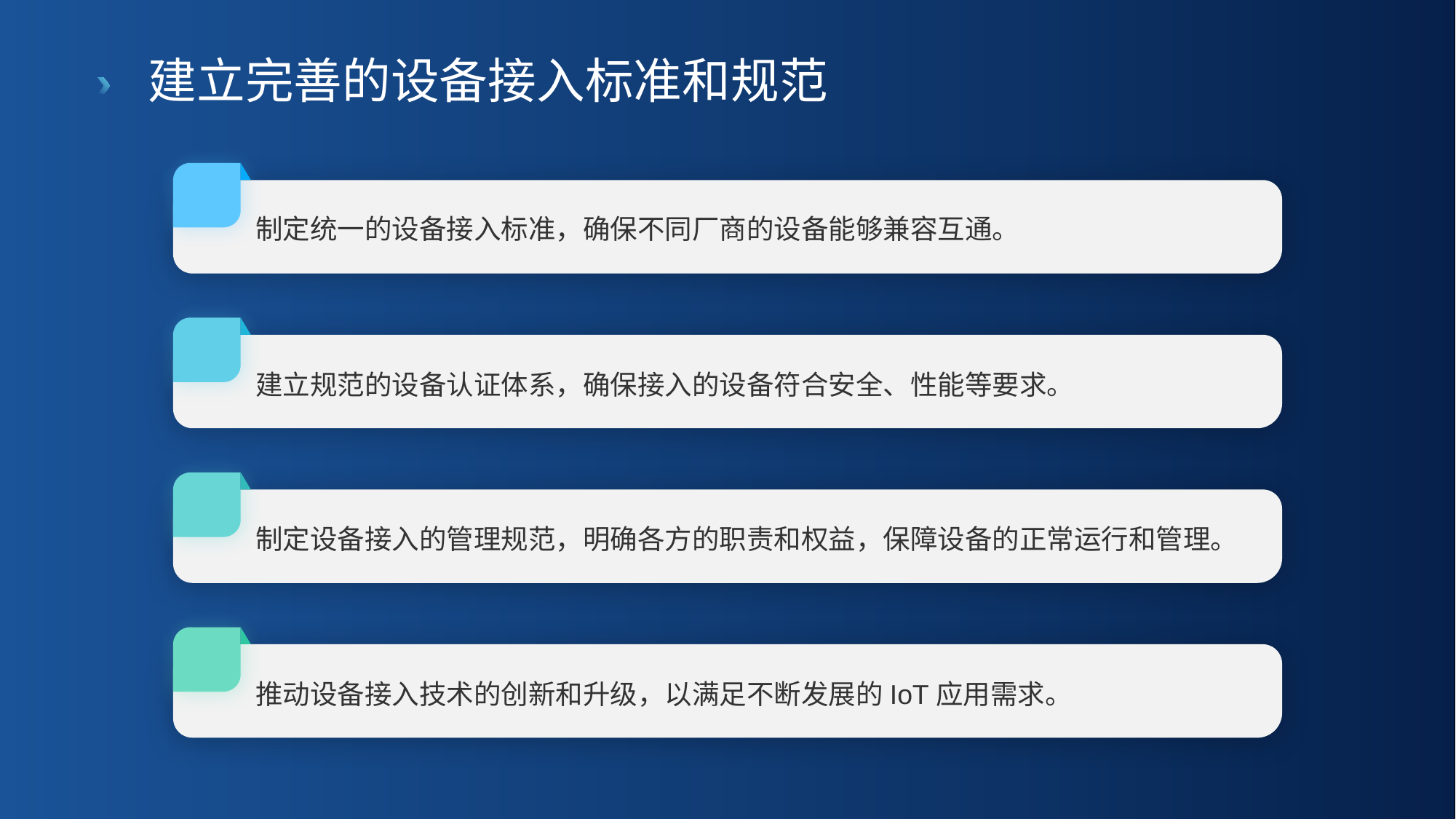

# 建立完善的设备接入标准和规范

制定统一的设备接入标准，确保不同厂商的设备能够兼容互通。

建立规范的设备认证体系，确保接入的设备符合安全、性能等要求。

制定设备接入的管理规范，明确各方的职责和权益，保障设备的正常运行和管理。

推动设备接入技术的创新和升级，以满足不断发展的IoT应用需求。